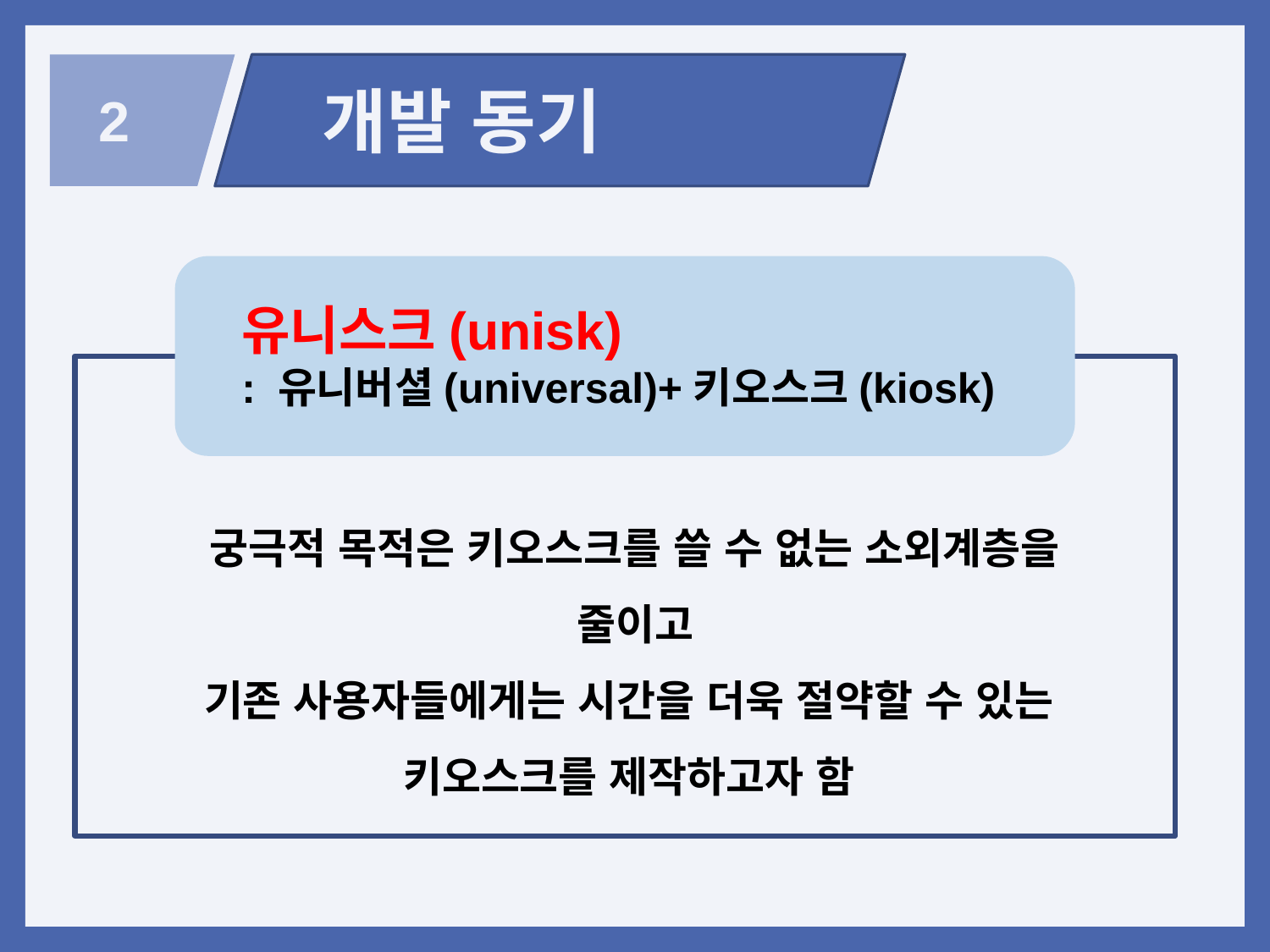

개발 동기
  2

유니스크(unisk)
: 유니버셜(universal)+키오스크(kiosk)

궁극적 목적은 키오스크를 쓸 수 없는 소외계층을 줄이고
기존 사용자들에게는 시간을 더욱 절약할 수 있는
키오스크를 제작하고자 함